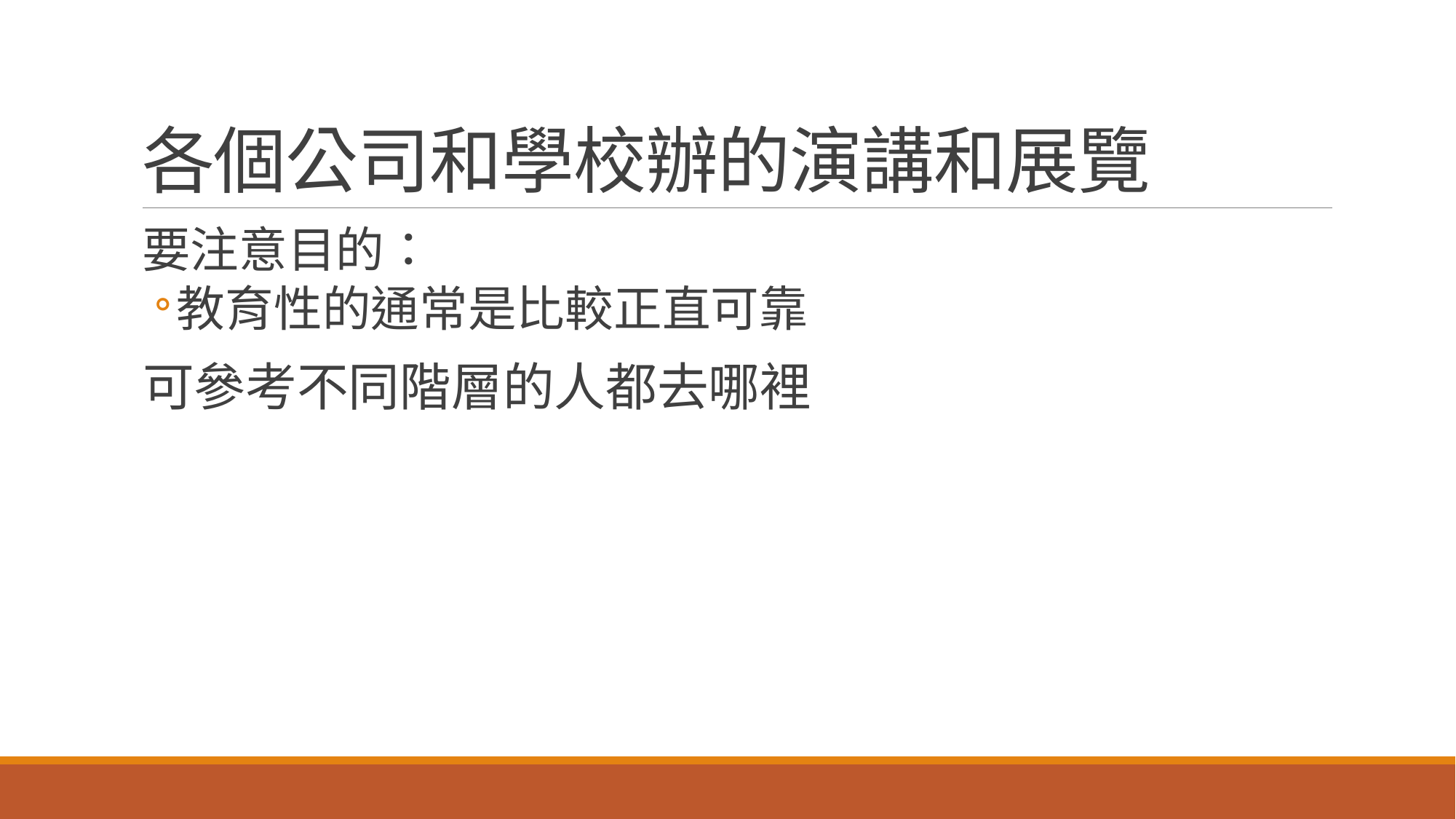

# 各個公司和學校辦的演講和展覽
要注意目的：
教育性的通常是比較正直可靠
可參考不同階層的人都去哪裡